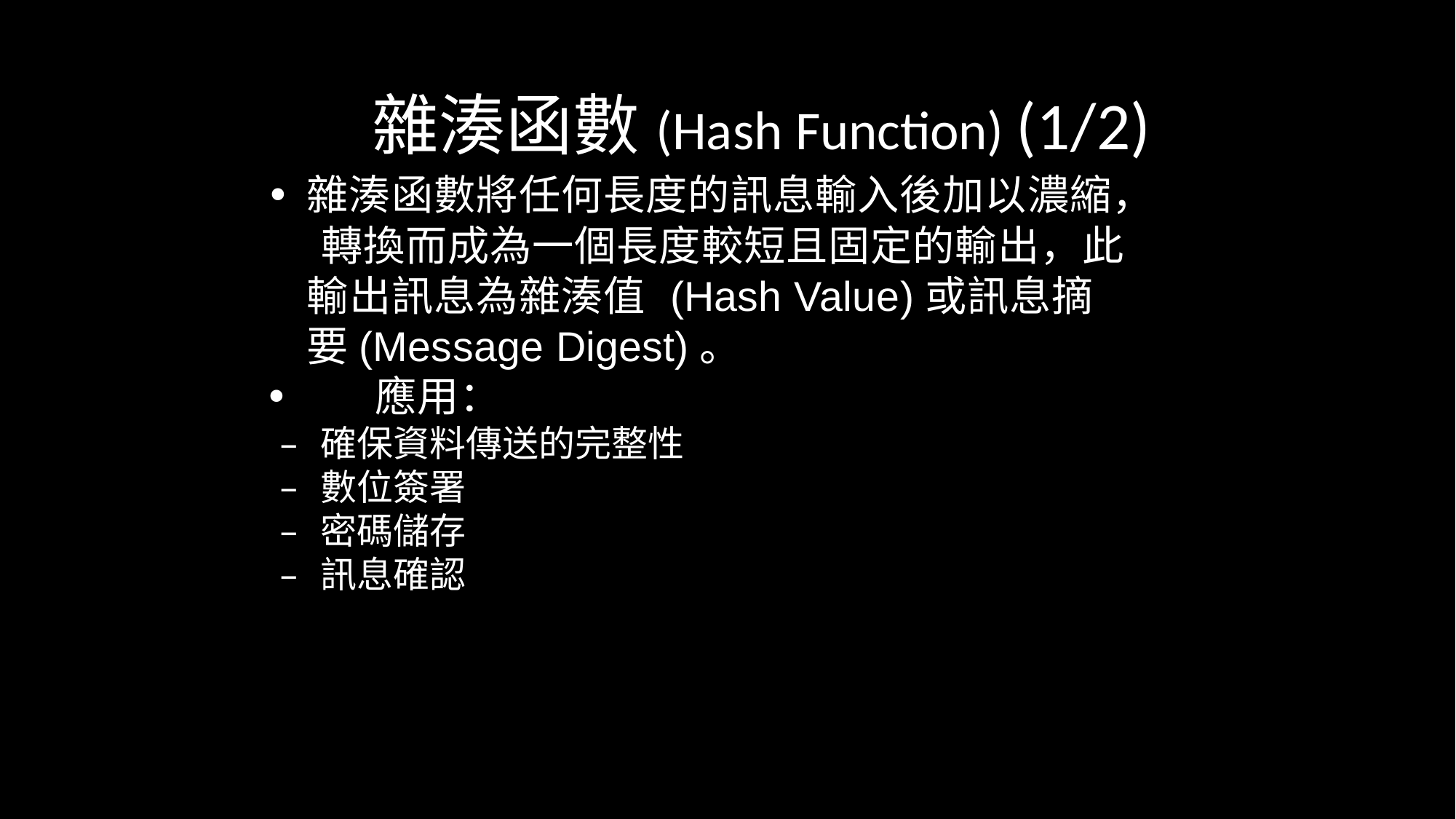

雜湊函數(Hash Function) (1/2)
•	雜湊函數將任何長度的訊息輸入後加以濃縮，  轉換而成為一個長度較短且固定的輸出，此  輸出訊息為雜湊值 (Hash Value)或訊息摘  要(Message Digest)。
•	應用：
– 確保資料傳送的完整性
– 數位簽署
– 密碼儲存
– 訊息確認